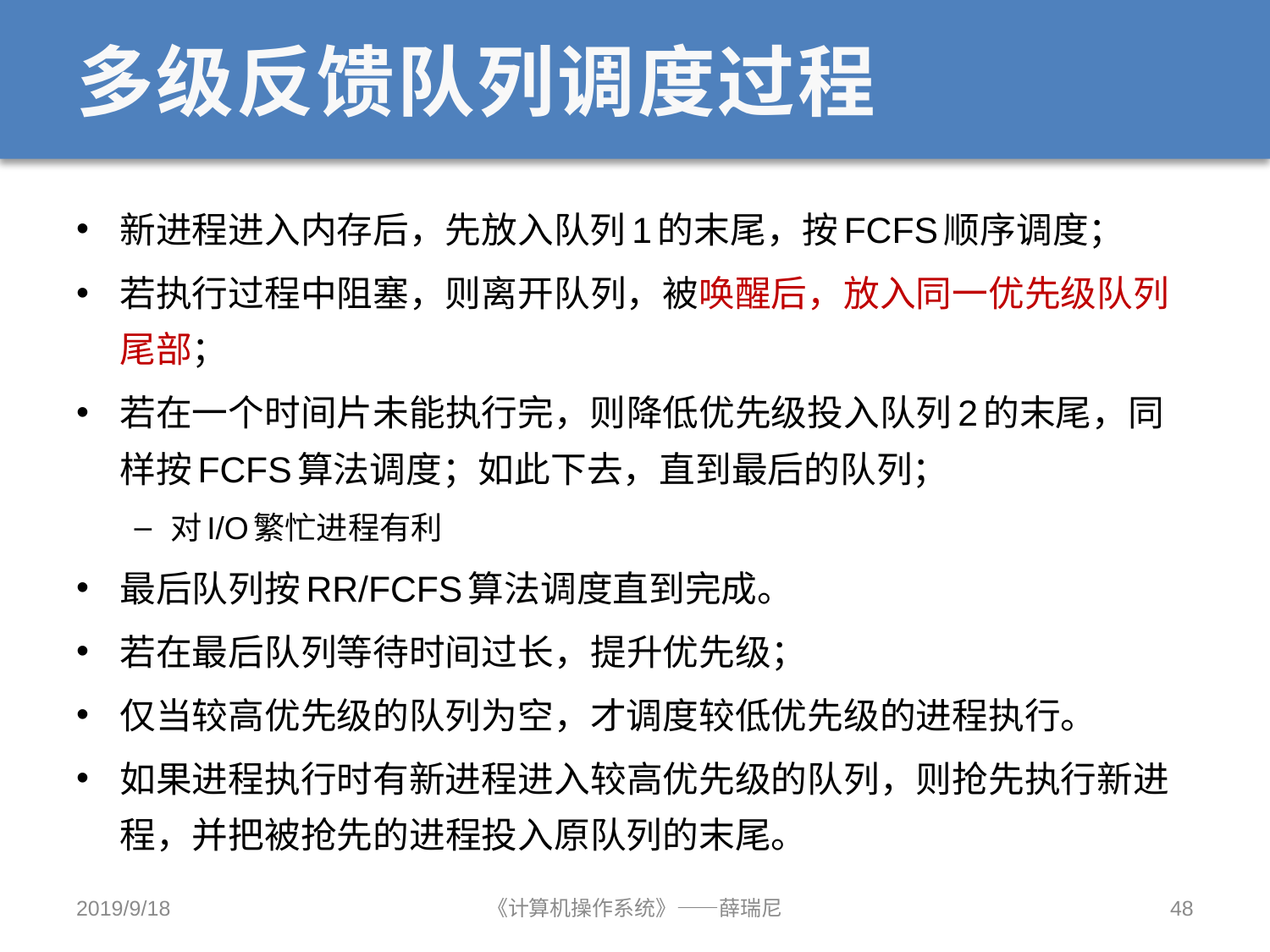

# 多级反馈队列调度过程
新进程进入内存后，先放入队列1的末尾，按FCFS顺序调度；
若执行过程中阻塞，则离开队列，被唤醒后，放入同一优先级队列尾部；
若在一个时间片未能执行完，则降低优先级投入队列2的末尾，同样按FCFS算法调度；如此下去，直到最后的队列；
对I/O繁忙进程有利
最后队列按RR/FCFS算法调度直到完成。
若在最后队列等待时间过长，提升优先级；
仅当较高优先级的队列为空，才调度较低优先级的进程执行。
如果进程执行时有新进程进入较高优先级的队列，则抢先执行新进程，并把被抢先的进程投入原队列的末尾。
2019/9/18
《计算机操作系统》——薛瑞尼
48